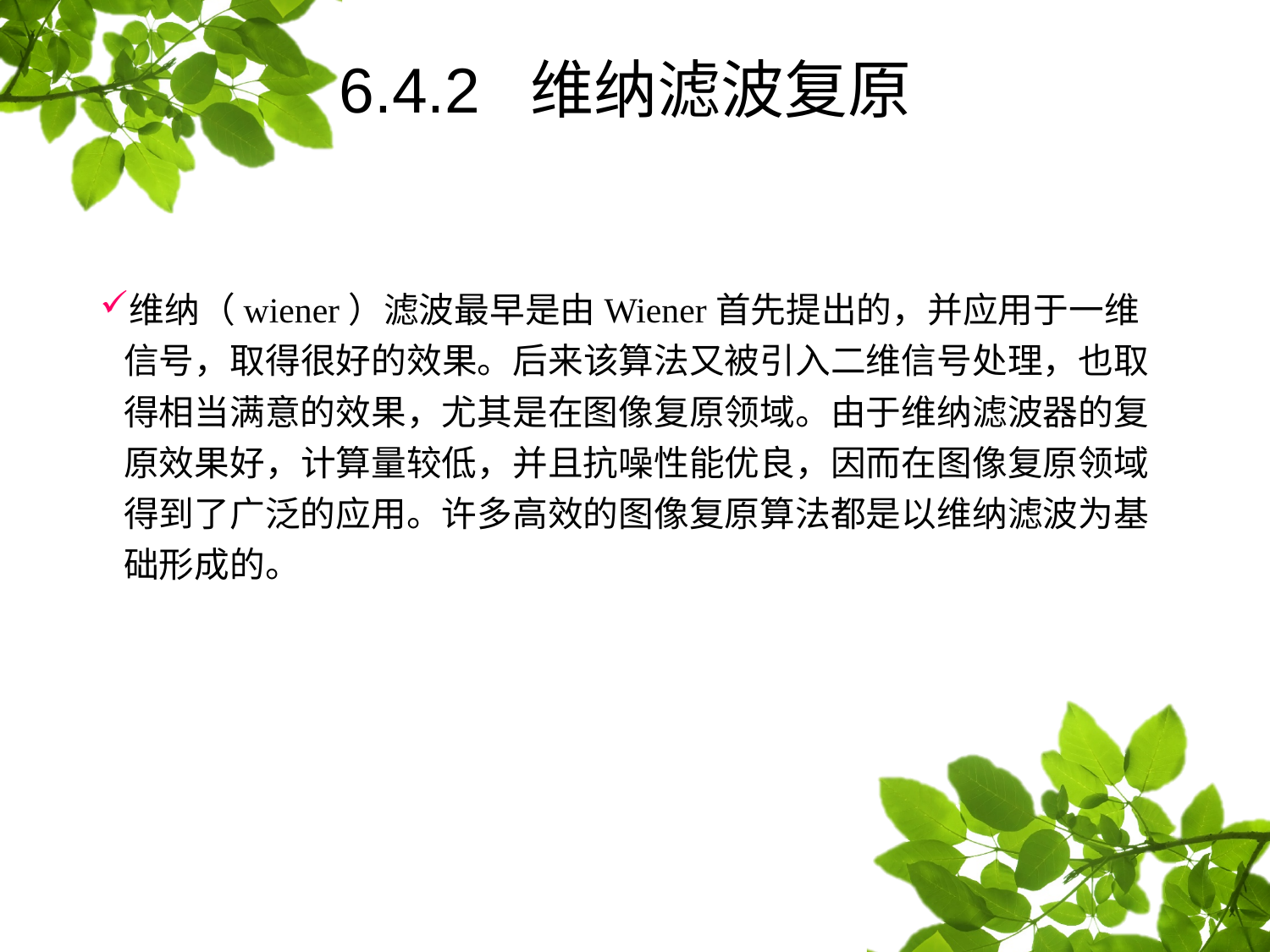

# 6.4.2  维纳滤波复原
维纳（wiener）滤波最早是由Wiener首先提出的，并应用于一维信号，取得很好的效果。后来该算法又被引入二维信号处理，也取得相当满意的效果，尤其是在图像复原领域。由于维纳滤波器的复原效果好，计算量较低，并且抗噪性能优良，因而在图像复原领域得到了广泛的应用。许多高效的图像复原算法都是以维纳滤波为基础形成的。